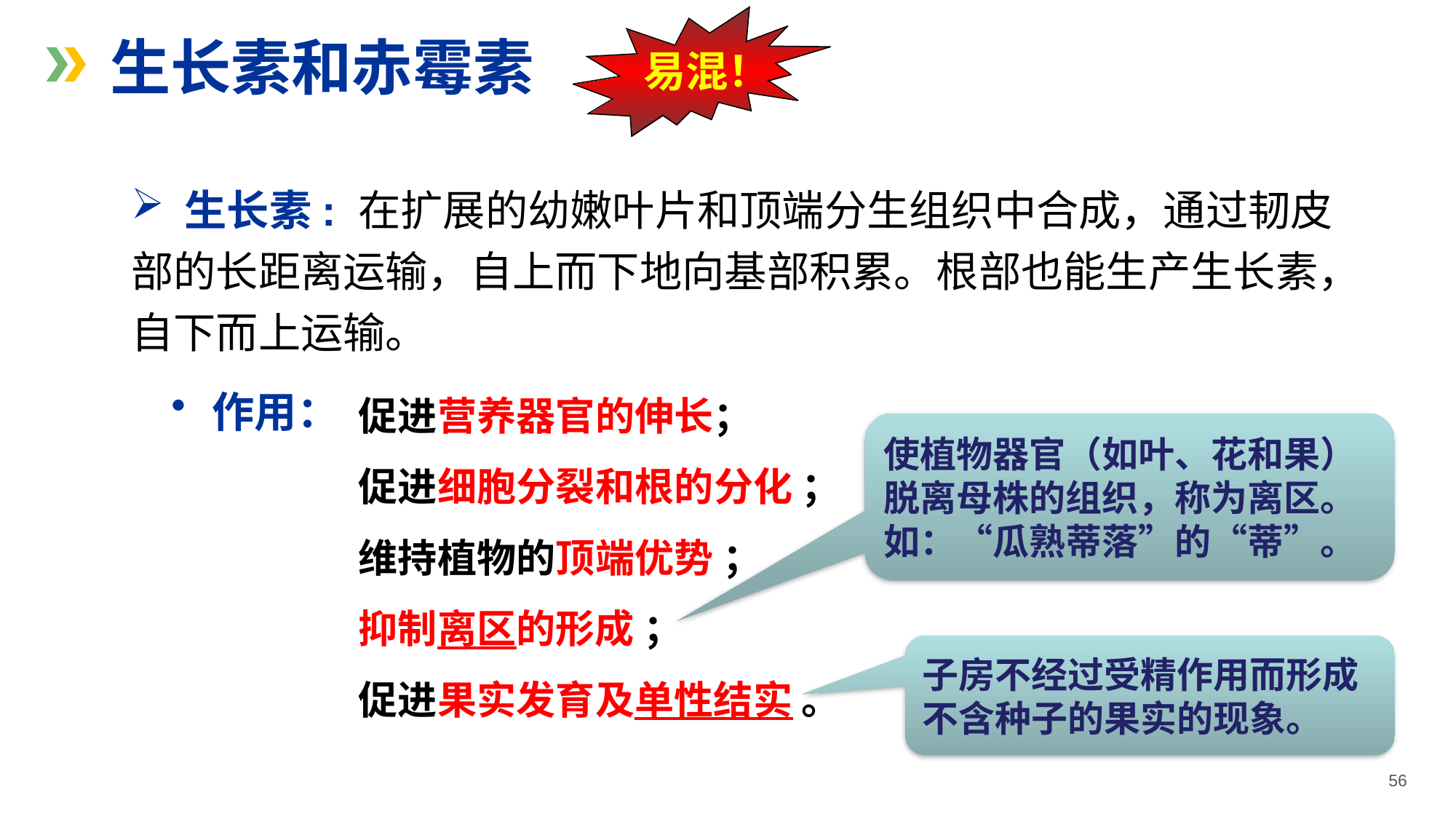

易混！
生长素和赤霉素
 生长素: 在扩展的幼嫩叶片和顶端分生组织中合成，通过韧皮部的长距离运输，自上而下地向基部积累。根部也能生产生长素，自下而上运输。
促进营养器官的伸长；
促进细胞分裂和根的分化 ；
维持植物的顶端优势 ；
抑制离区的形成 ；
促进果实发育及单性结实 。
作用：

使植物器官（如叶、花和果）脱离母株的组织，称为离区。如：“瓜熟蒂落”的“蒂”。
子房不经过受精作用而形成不含种子的果实的现象。
56